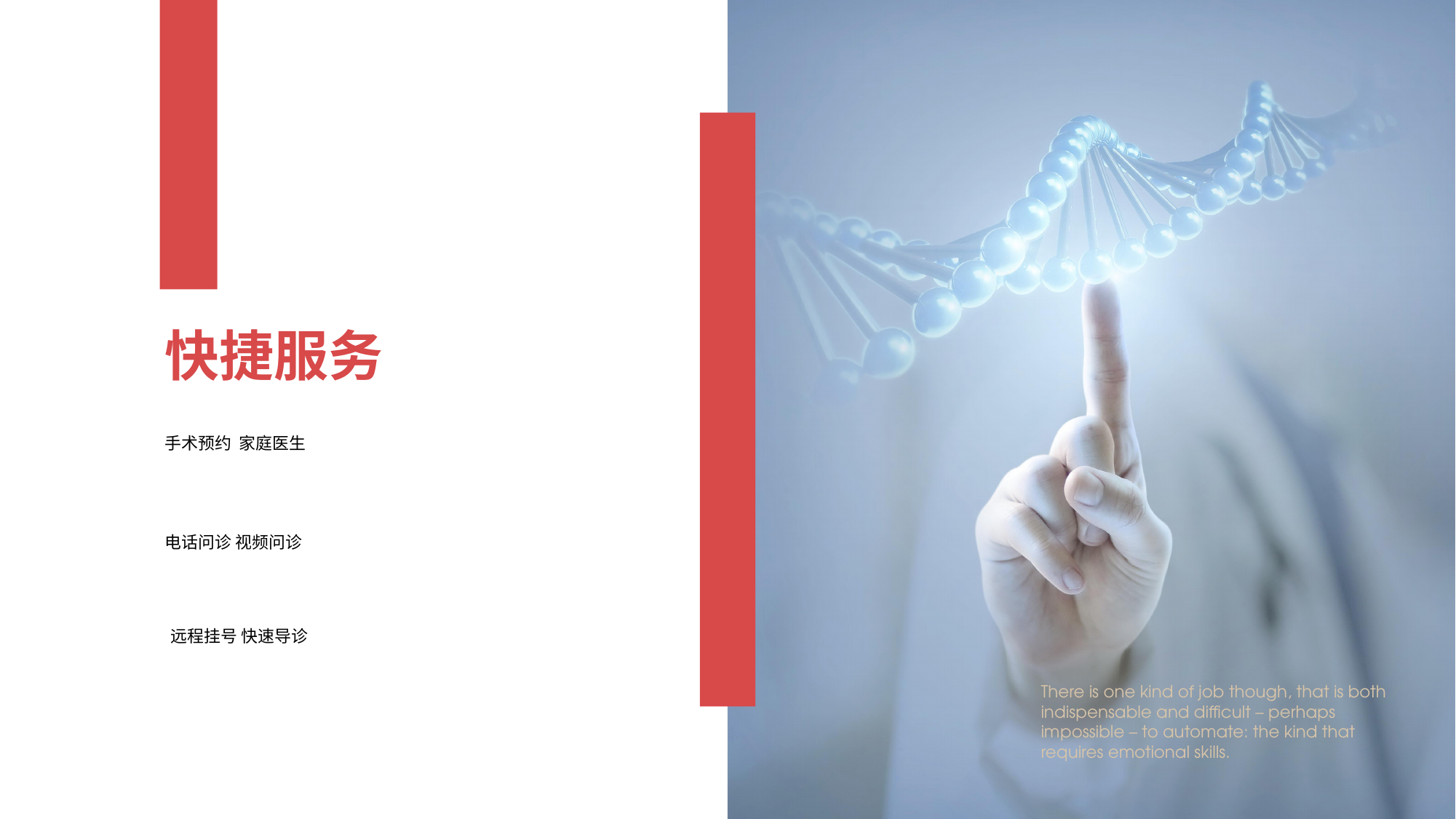

快捷服务
手术预约  家庭医生
电话问诊 视频问诊
远程挂号 快速导诊
There is one kind of job though, that is both indispensable and difficult – perhaps impossible – to automate: the kind that requires emotional skills.
。